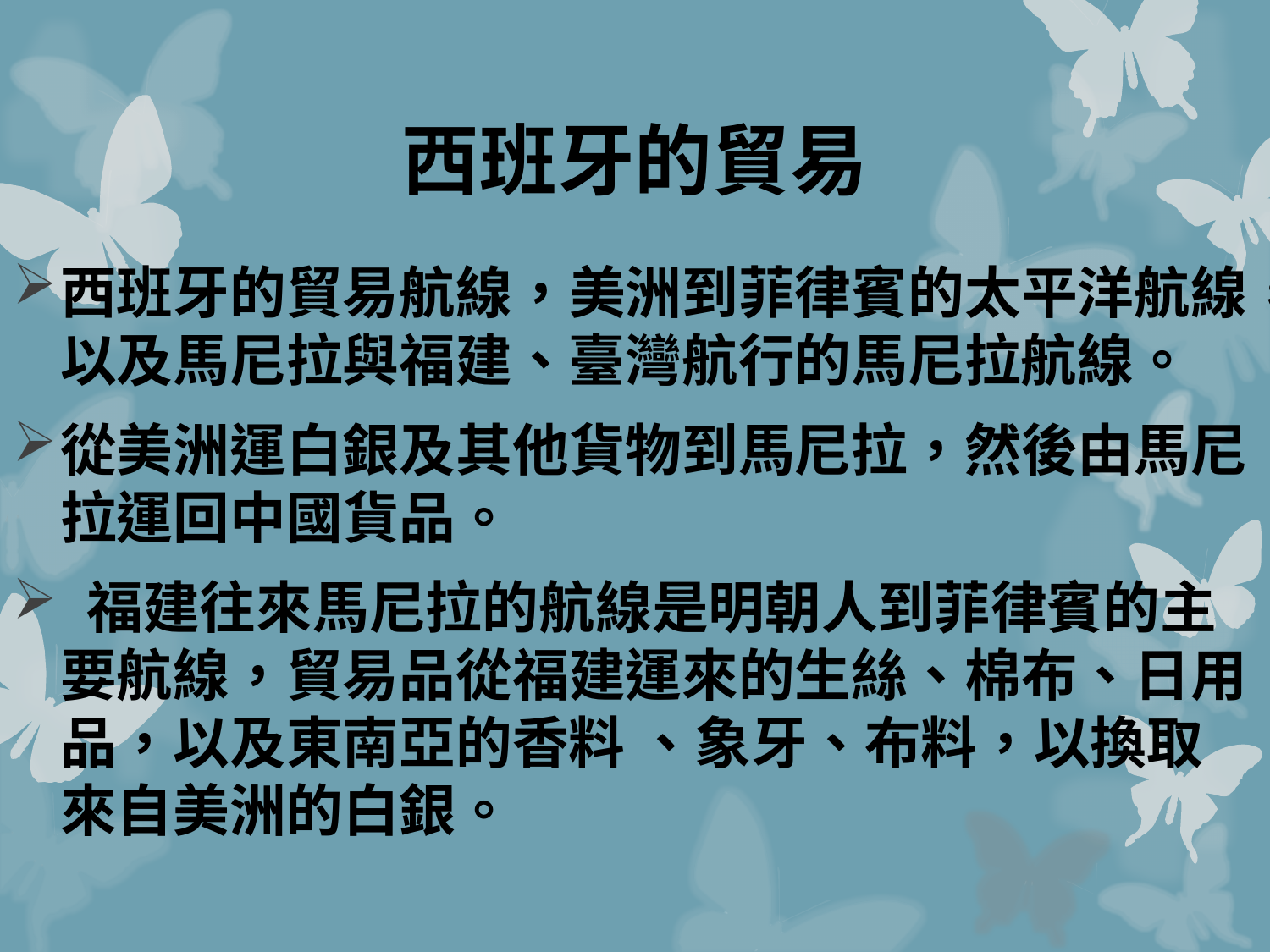

# 西班牙的貿易
西班牙的貿易航線，美洲到菲律賓的太平洋航線，以及馬尼拉與福建、臺灣航行的馬尼拉航線。
從美洲運白銀及其他貨物到馬尼拉，然後由馬尼拉運回中國貨品。
 福建往來馬尼拉的航線是明朝人到菲律賓的主要航線，貿易品從福建運來的生絲、棉布、日用品，以及東南亞的香料 、象牙、布料，以換取來自美洲的白銀。